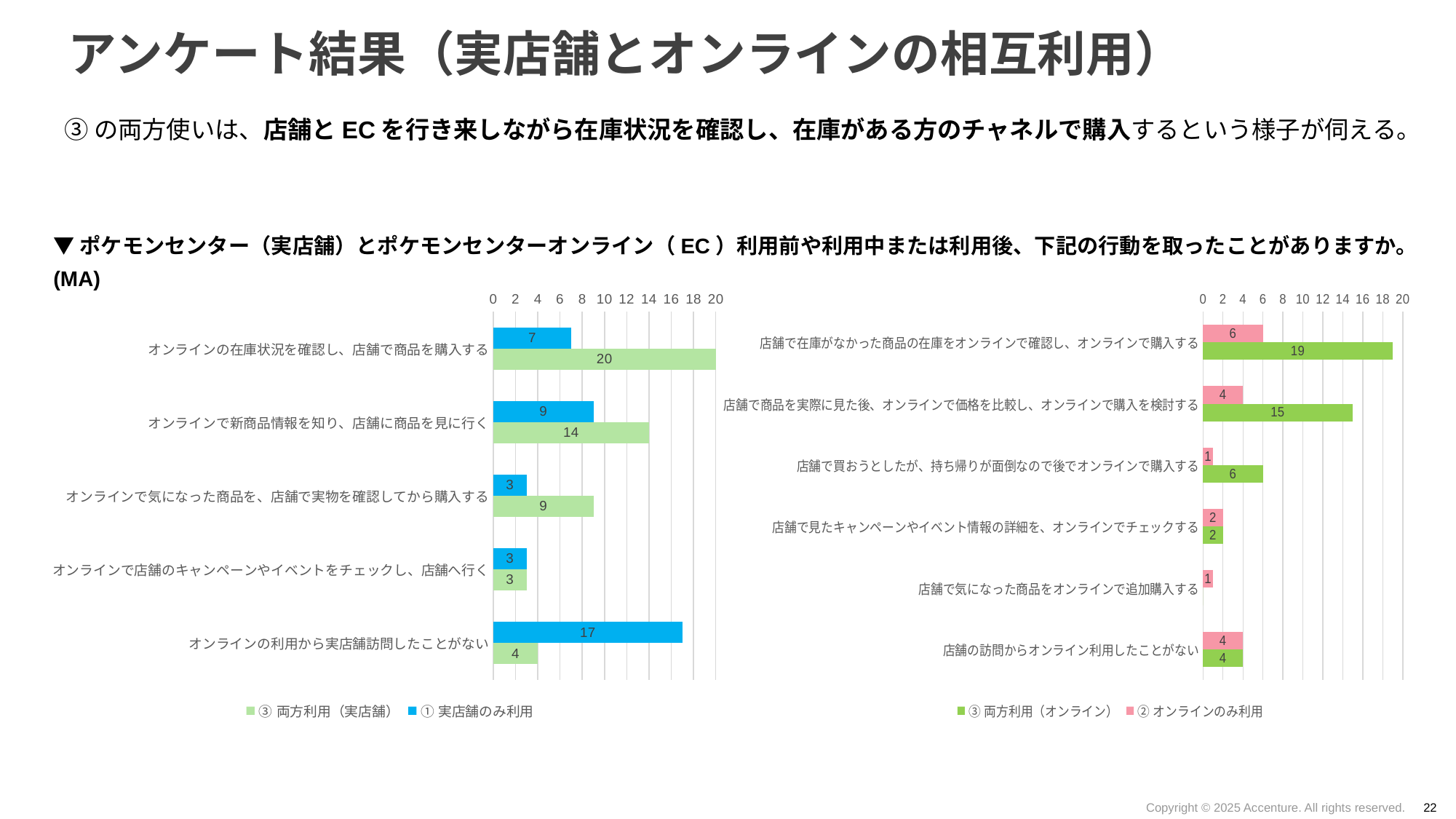

# アンケート結果（実店舗とオンラインの相互利用）
③の両方使いは、店舗とECを行き来しながら在庫状況を確認し、在庫がある方のチャネルで購入するという様子が伺える。
▼ポケモンセンター（実店舗）とポケモンセンターオンライン（EC）利用前や利用中または利用後、下記の行動を取ったことがありますか。(MA)

### Chart

| Category | ①実店舗のみ利用 | ③両方利用（実店舗） |
|---|---|---|
| オンラインの在庫状況を確認し、店舗で商品を購入する | 7.0 | 20.0 |
| オンラインで新商品情報を知り、店舗に商品を見に行く | 9.0 | 14.0 |
| オンラインで気になった商品を、店舗で実物を確認してから購入する | 3.0 | 9.0 |
| オンラインで店舗のキャンペーンやイベントをチェックし、店舗へ行く | 3.0 | 3.0 |
| オンラインの利用から実店舗訪問したことがない | 17.0 | 4.0 |

### Chart

| Category | ②オンラインのみ利用 | ③両方利用（オンライン） |
|---|---|---|
| 店舗で在庫がなかった商品の在庫をオンラインで確認し、オンラインで購入する | 6.0 | 19.0 |
| 店舗で商品を実際に見た後、オンラインで価格を比較し、オンラインで購入を検討する | 4.0 | 15.0 |
| 店舗で買おうとしたが、持ち帰りが面倒なので後でオンラインで購入する | 1.0 | 6.0 |
| 店舗で見たキャンペーンやイベント情報の詳細を、オンラインでチェックする | 2.0 | 2.0 |
| 店舗で気になった商品をオンラインで追加購入する | 1.0 | 0.0 |
| 店舗の訪問からオンライン利用したことがない | 4.0 | 4.0 |